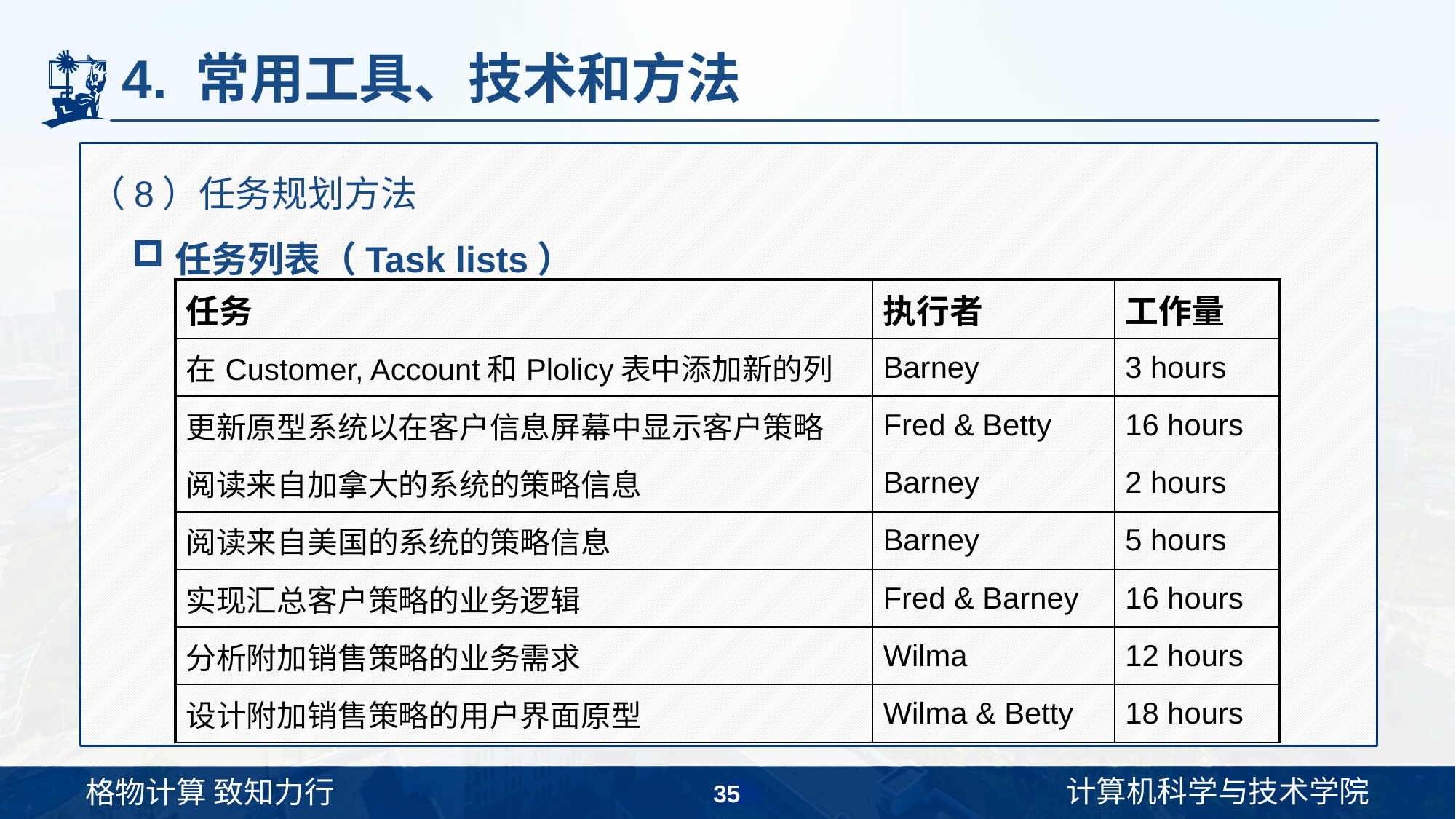

# 4. 常用工具、技术和方法
（8）任务规划方法
任务列表（Task lists）
| 任务 | 执行者 | 工作量 |
| --- | --- | --- |
| 在Customer, Account和Plolicy表中添加新的列 | Barney | 3 hours |
| 更新原型系统以在客户信息屏幕中显示客户策略 | Fred & Betty | 16 hours |
| 阅读来自加拿大的系统的策略信息 | Barney | 2 hours |
| 阅读来自美国的系统的策略信息 | Barney | 5 hours |
| 实现汇总客户策略的业务逻辑 | Fred & Barney | 16 hours |
| 分析附加销售策略的业务需求 | Wilma | 12 hours |
| 设计附加销售策略的用户界面原型 | Wilma & Betty | 18 hours |
35